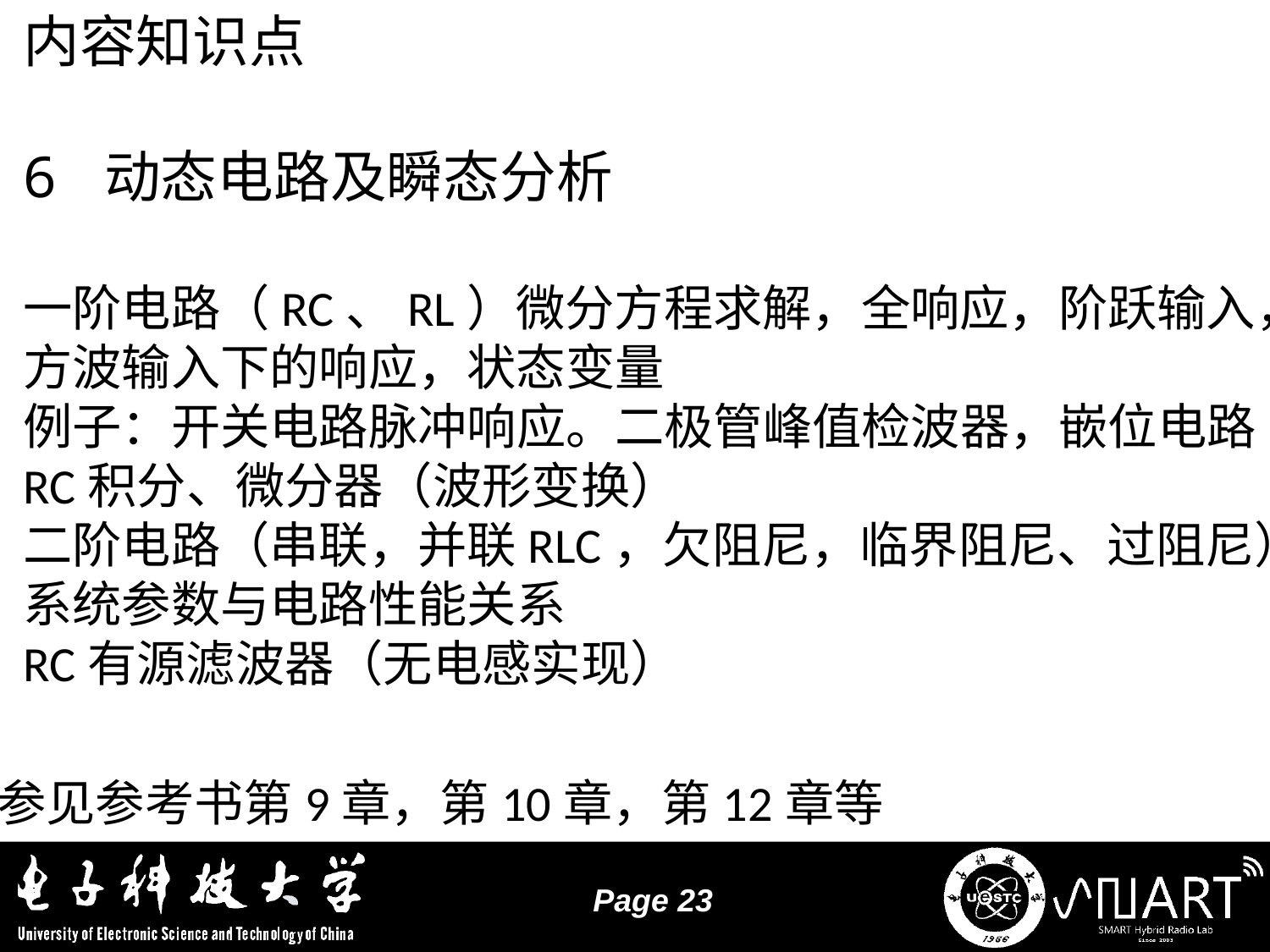

内容知识点

6 动态电路及瞬态分析

一阶电路（RC、RL）微分方程求解，全响应，阶跃输入，
方波输入下的响应，状态变量
例子：开关电路脉冲响应。二极管峰值检波器，嵌位电路
RC积分、微分器（波形变换）
二阶电路（串联，并联RLC，欠阻尼，临界阻尼、过阻尼），
系统参数与电路性能关系
RC有源滤波器（无电感实现）

参见参考书第9章，第10章，第12章等